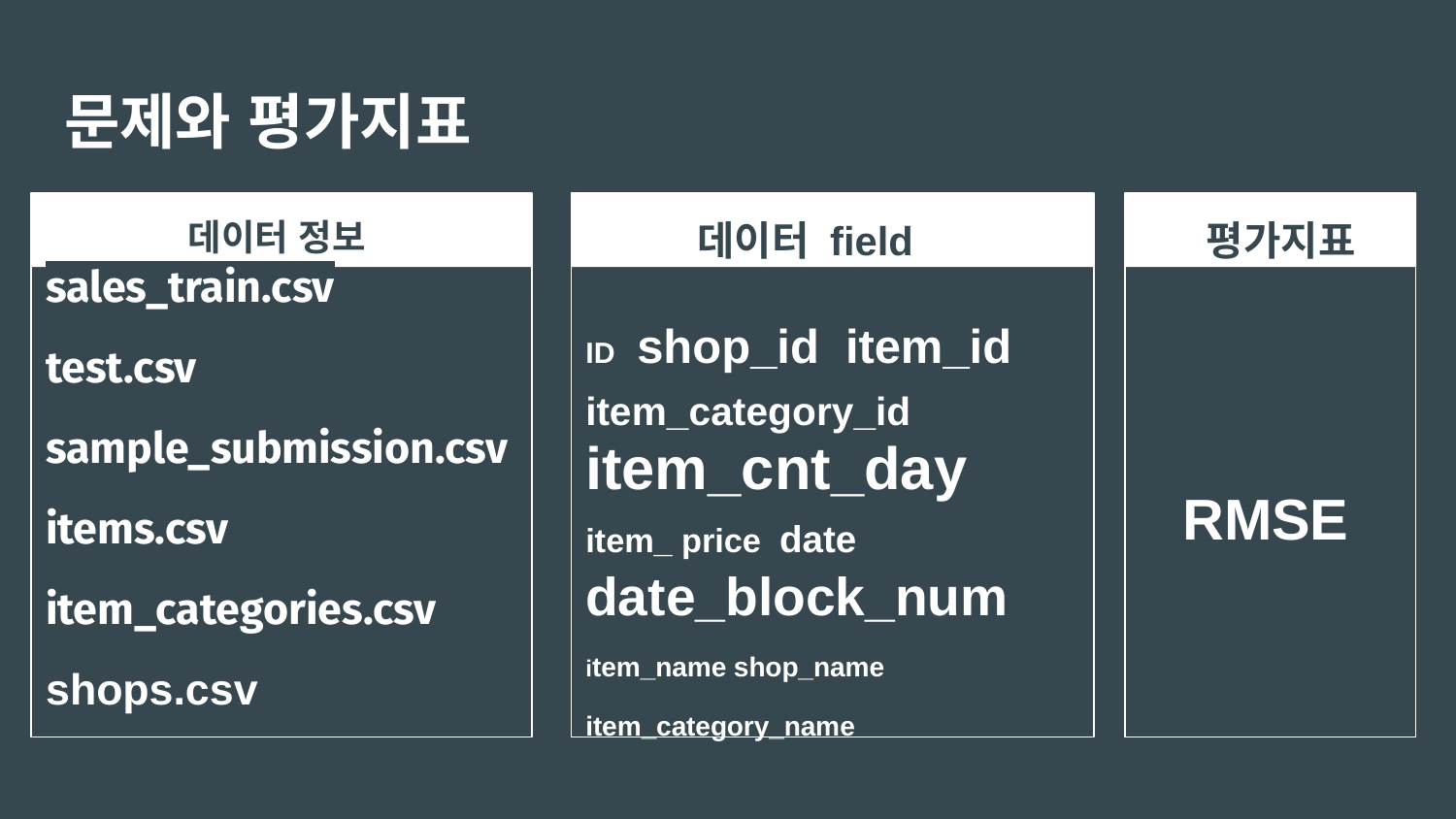

# 문제와 평가지표

데이터 정보
데이터 field

 평가지표

ID  shop_id  item_id
item_category_id
item_cnt_day
item_ price  date
date_block_num
item_name shop_name
item_category_name

RMSE
sales_train.csv
test.csv
sample_submission.csv
items.csv
item_categories.csv
shops.csv